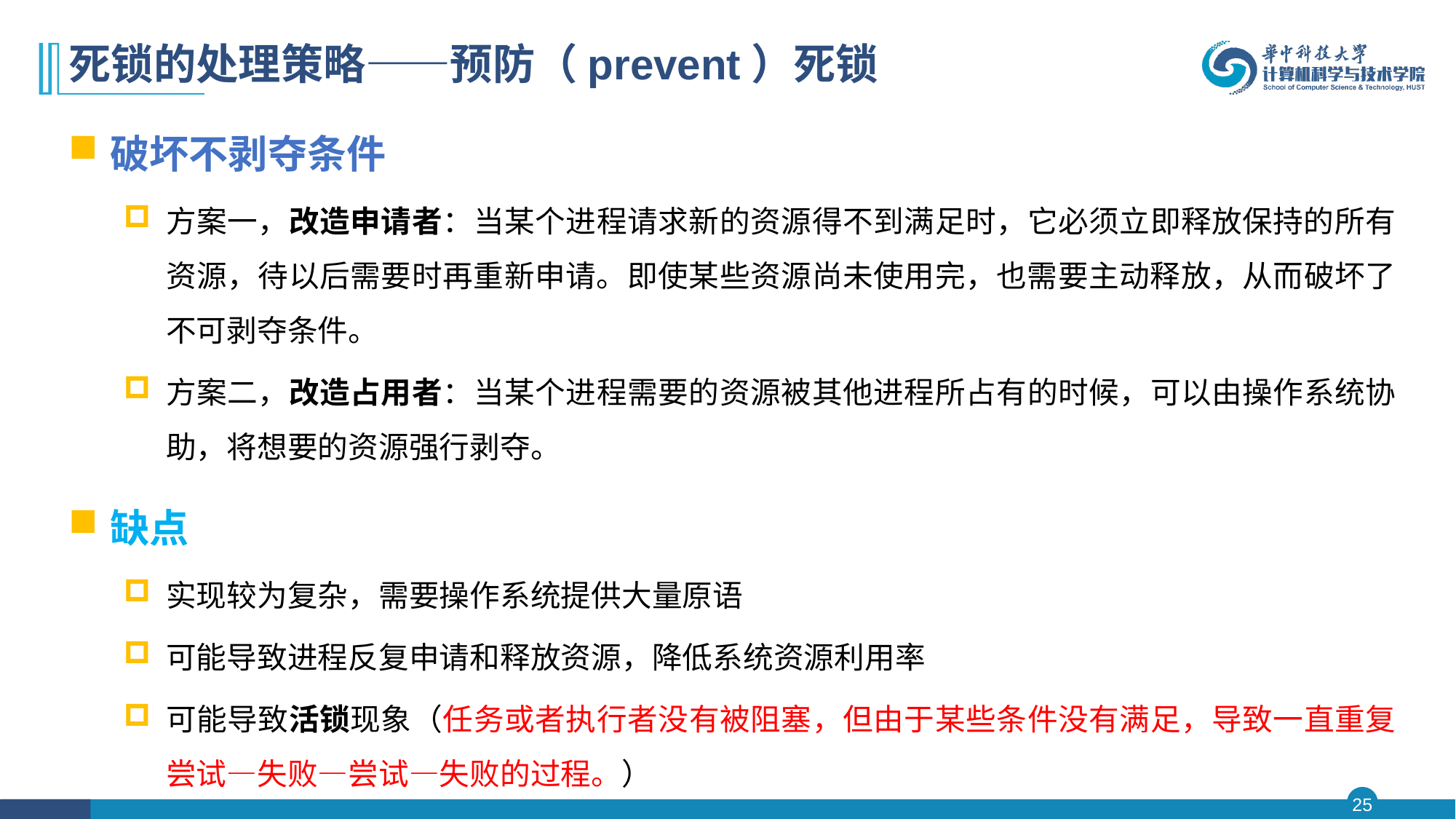

# 死锁的处理策略——预防（prevent）死锁
破坏不剥夺条件
方案一，改造申请者：当某个进程请求新的资源得不到满足时，它必须立即释放保持的所有资源，待以后需要时再重新申请。即使某些资源尚未使用完，也需要主动释放，从而破坏了不可剥夺条件。
方案二，改造占用者：当某个进程需要的资源被其他进程所占有的时候，可以由操作系统协助，将想要的资源强行剥夺。
缺点
实现较为复杂，需要操作系统提供大量原语
可能导致进程反复申请和释放资源，降低系统资源利用率
可能导致活锁现象（任务或者执行者没有被阻塞，但由于某些条件没有满足，导致一直重复尝试—失败—尝试—失败的过程。）